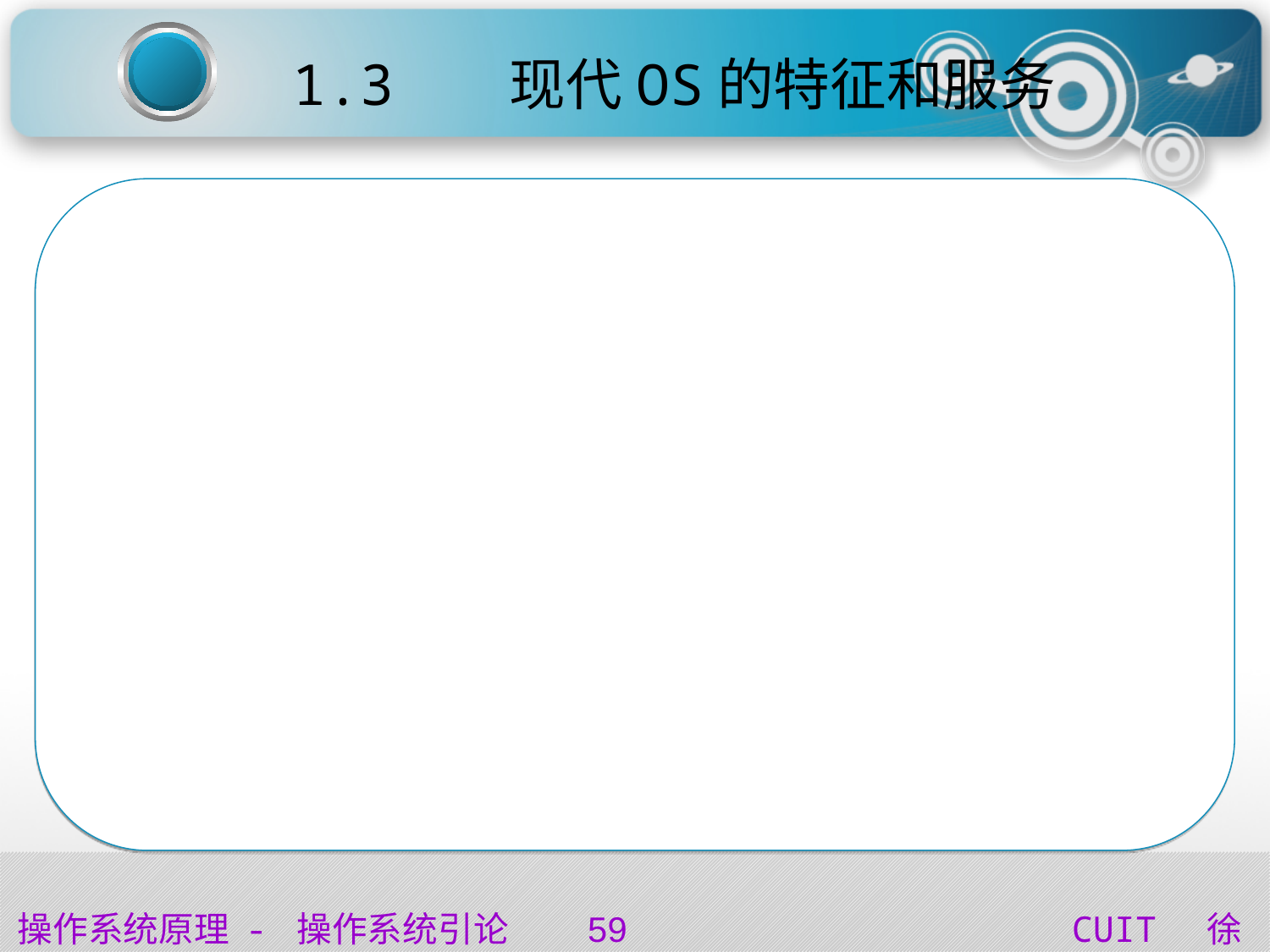

# 1.3   现代OS的特征和服务
OS 的服务
操作系统的公共服务类型
程序执行、I/O操作、文件系统操作、通信和差错检测。
系统调用
进程控制、文件操作、设备管理、通信和信息维护